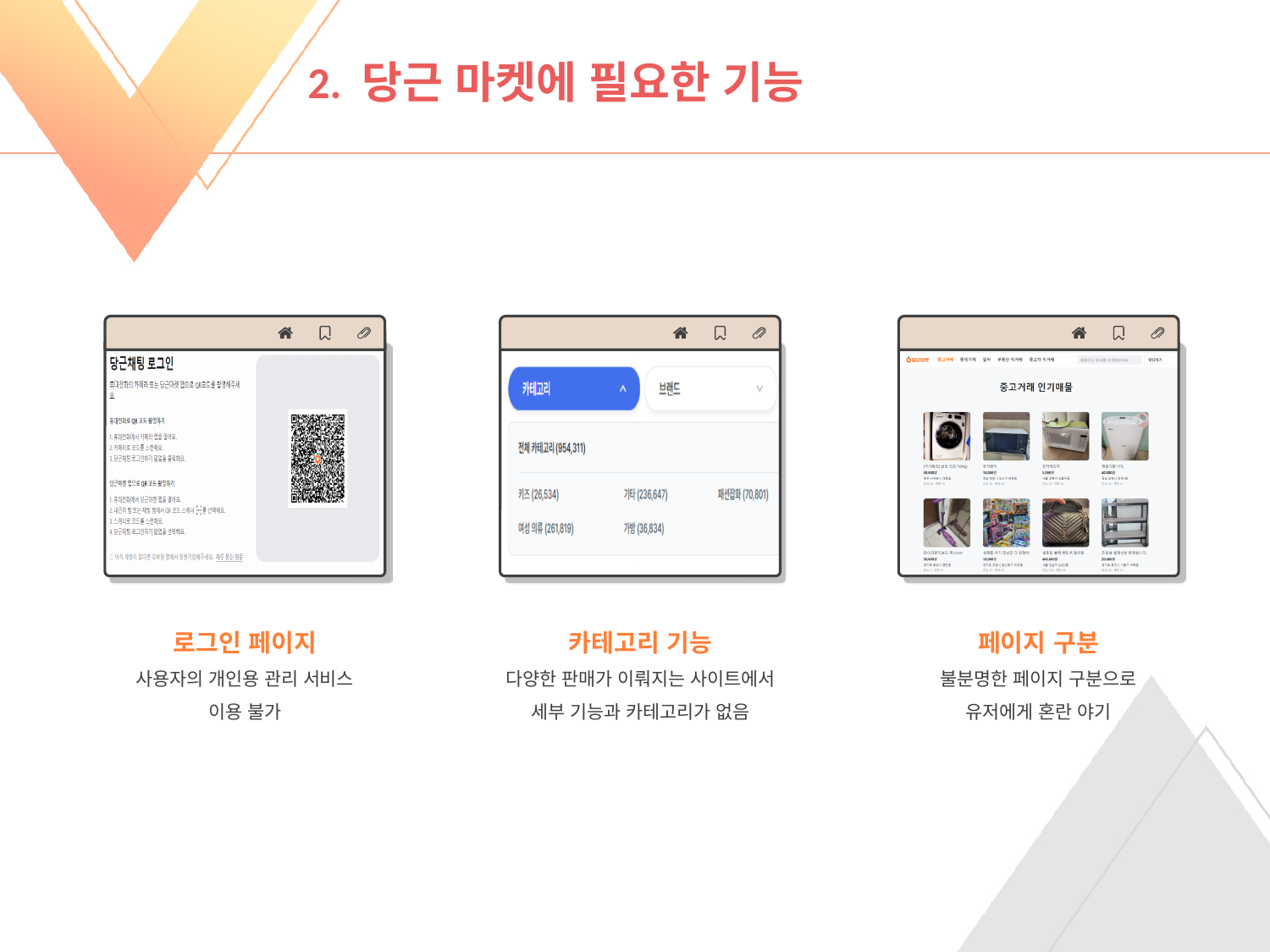

# 2. 당근 마켓에 필요한 기능

로그인 페이지
사용자의 개인용 관리 서비스 이용 불가
카테고리 기능
다양한 판매가 이뤄지는 사이트에서 세부 기능과 카테고리가 없음
페이지 구분
불분명한 페이지 구분으로
유저에게 혼란 야기